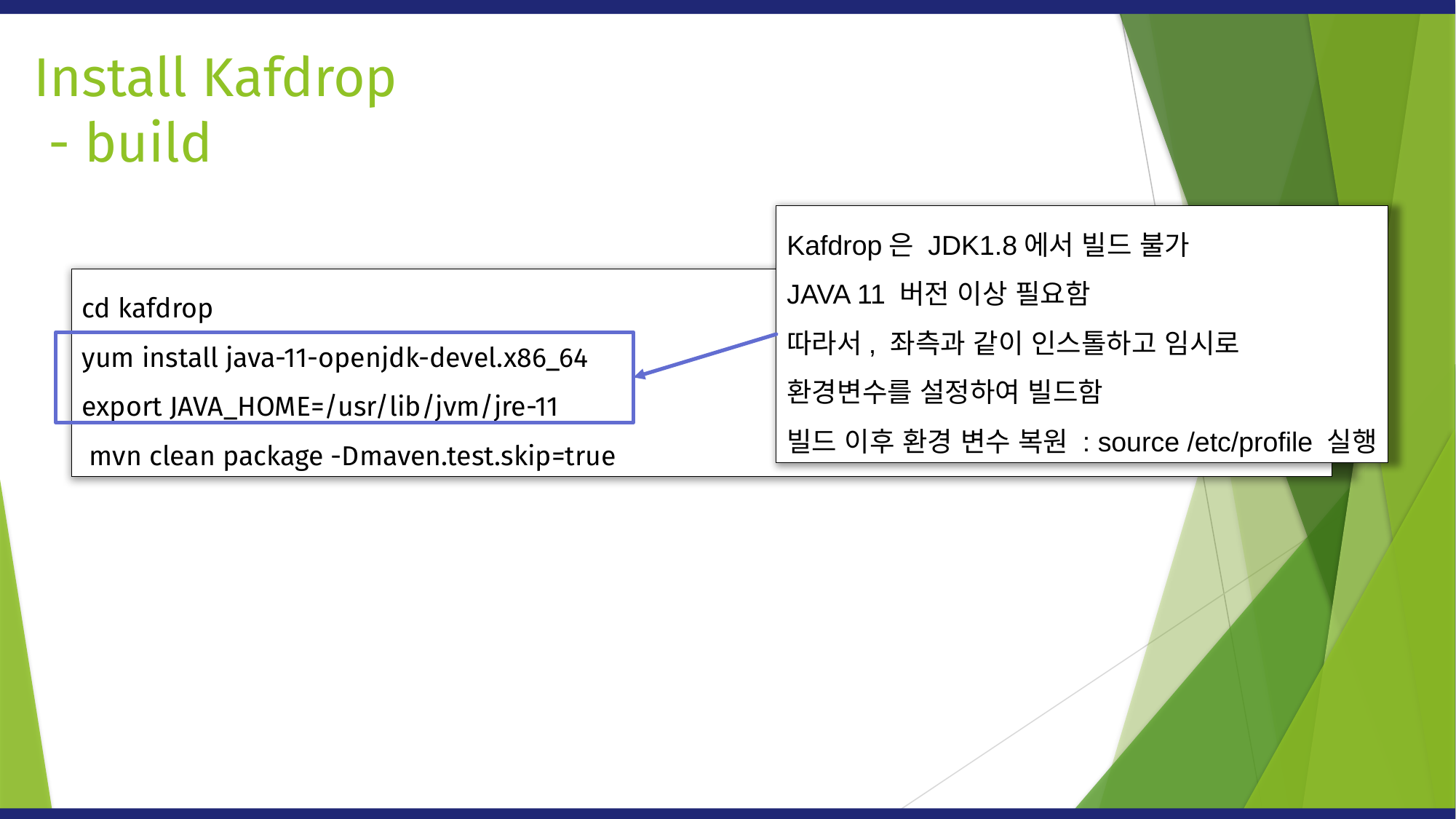

Install Kafdrop
 - build
Kafdrop은 JDK1.8에서 빌드 불가
JAVA 11 버전 이상 필요함
따라서, 좌측과 같이 인스톨하고 임시로
환경변수를 설정하여 빌드함
빌드 이후 환경 변수 복원 : source /etc/profile 실행
cd kafdrop
yum install java-11-openjdk-devel.x86_64
export JAVA_HOME=/usr/lib/jvm/jre-11
 mvn clean package -Dmaven.test.skip=true